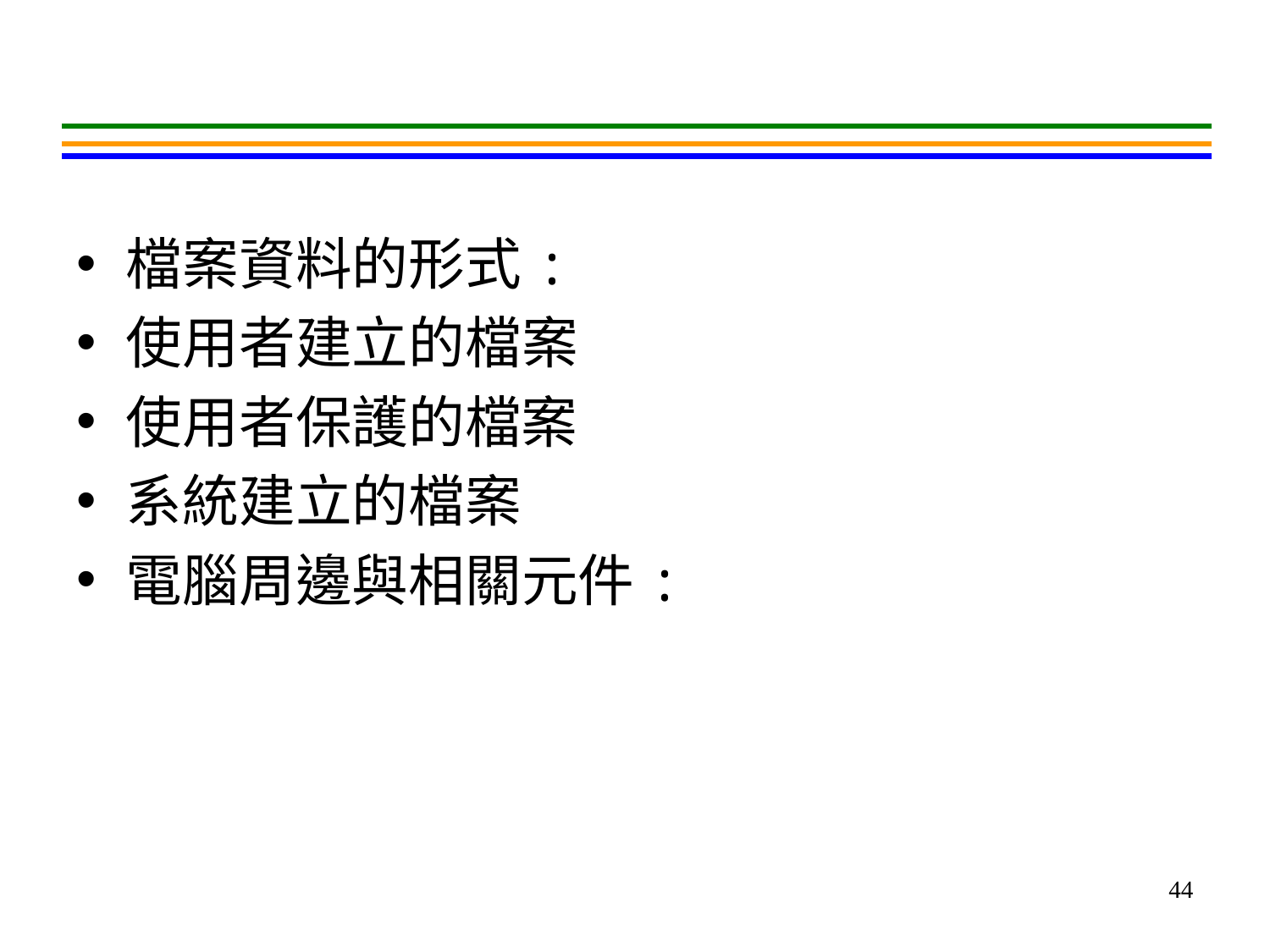

#
檔案資料的形式:
使用者建立的檔案
使用者保護的檔案
系統建立的檔案
電腦周邊與相關元件:

44